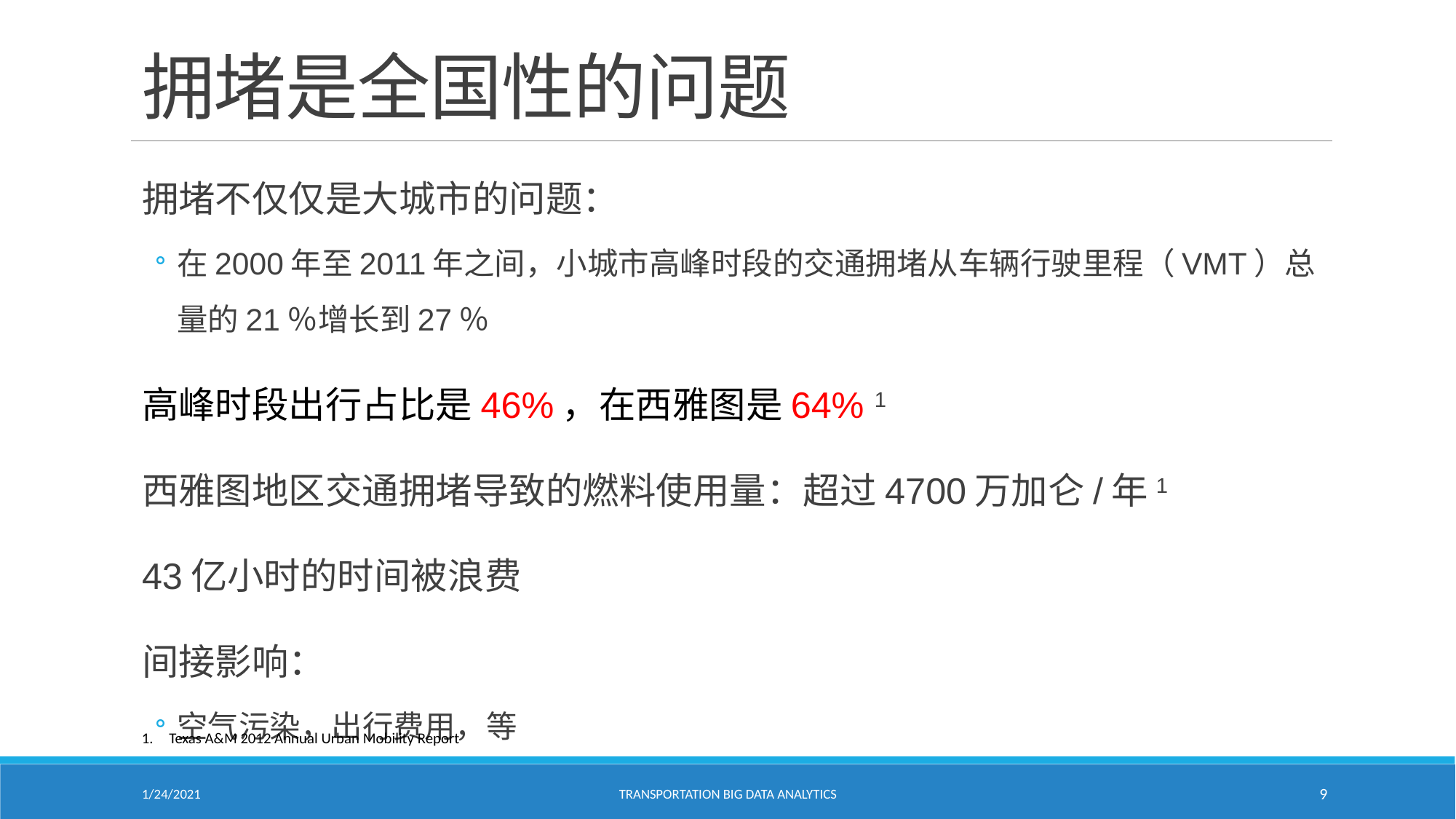

# 拥堵是全国性的问题
拥堵不仅仅是大城市的问题：
在2000年至2011年之间，小城市高峰时段的交通拥堵从车辆行驶里程（VMT）总量的21％增长到27％
高峰时段出行占比是46%，在西雅图是64% 1
西雅图地区交通拥堵导致的燃料使用量：超过4700万加仑/年1
43亿小时的时间被浪费
间接影响：
空气污染，出行费用，等

Texas A&M 2012 Annual Urban Mobility Report
1/24/2021
Transportation Big Data Analytics
9